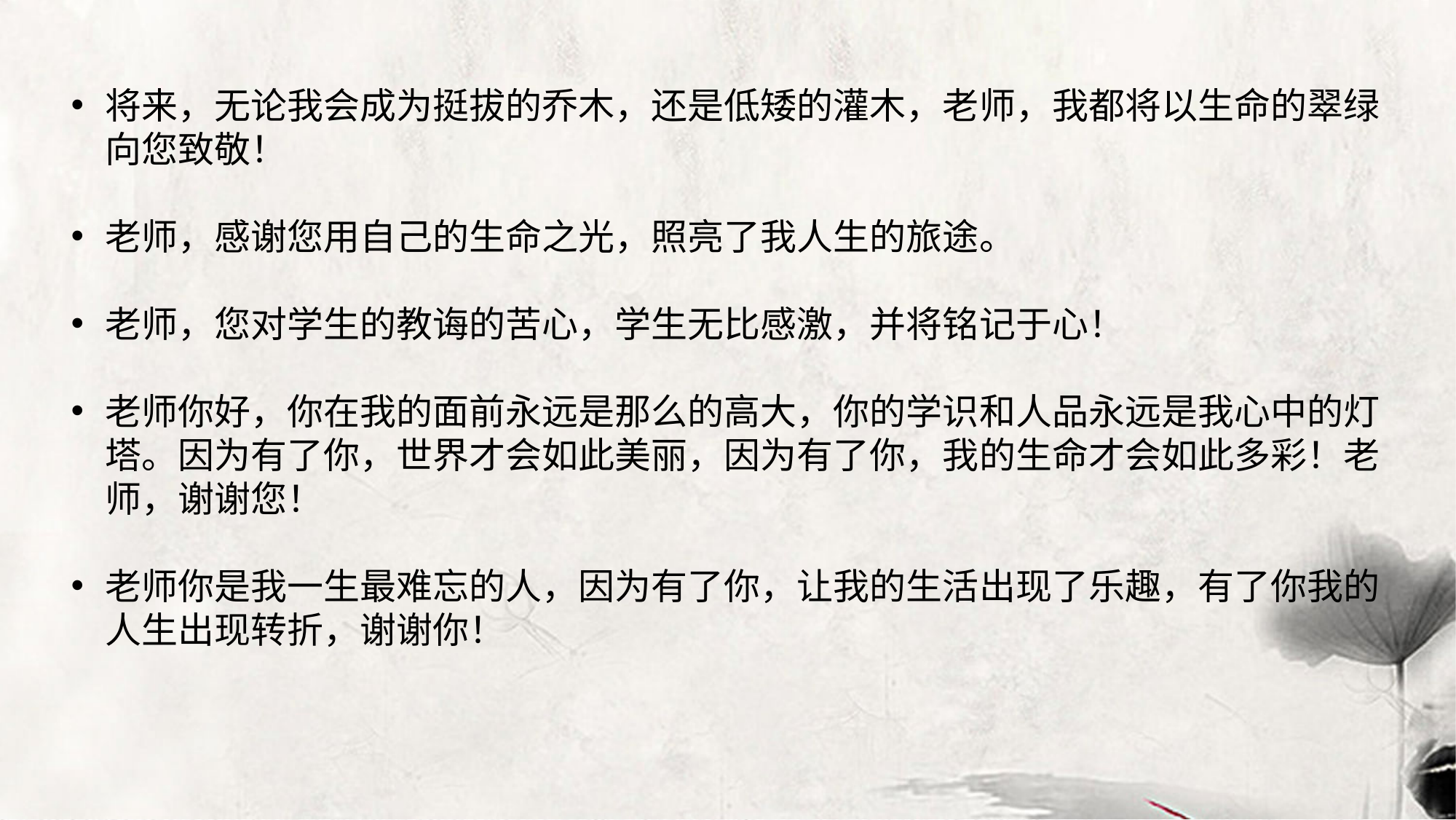

将来，无论我会成为挺拔的乔木，还是低矮的灌木，老师，我都将以生命的翠绿向您致敬！

老师，感谢您用自己的生命之光，照亮了我人生的旅途。

老师，您对学生的教诲的苦心，学生无比感激，并将铭记于心！

老师你好，你在我的面前永远是那么的高大，你的学识和人品永远是我心中的灯塔。因为有了你，世界才会如此美丽，因为有了你，我的生命才会如此多彩！老师，谢谢您！

老师你是我一生最难忘的人，因为有了你，让我的生活出现了乐趣，有了你我的人生出现转折，谢谢你！